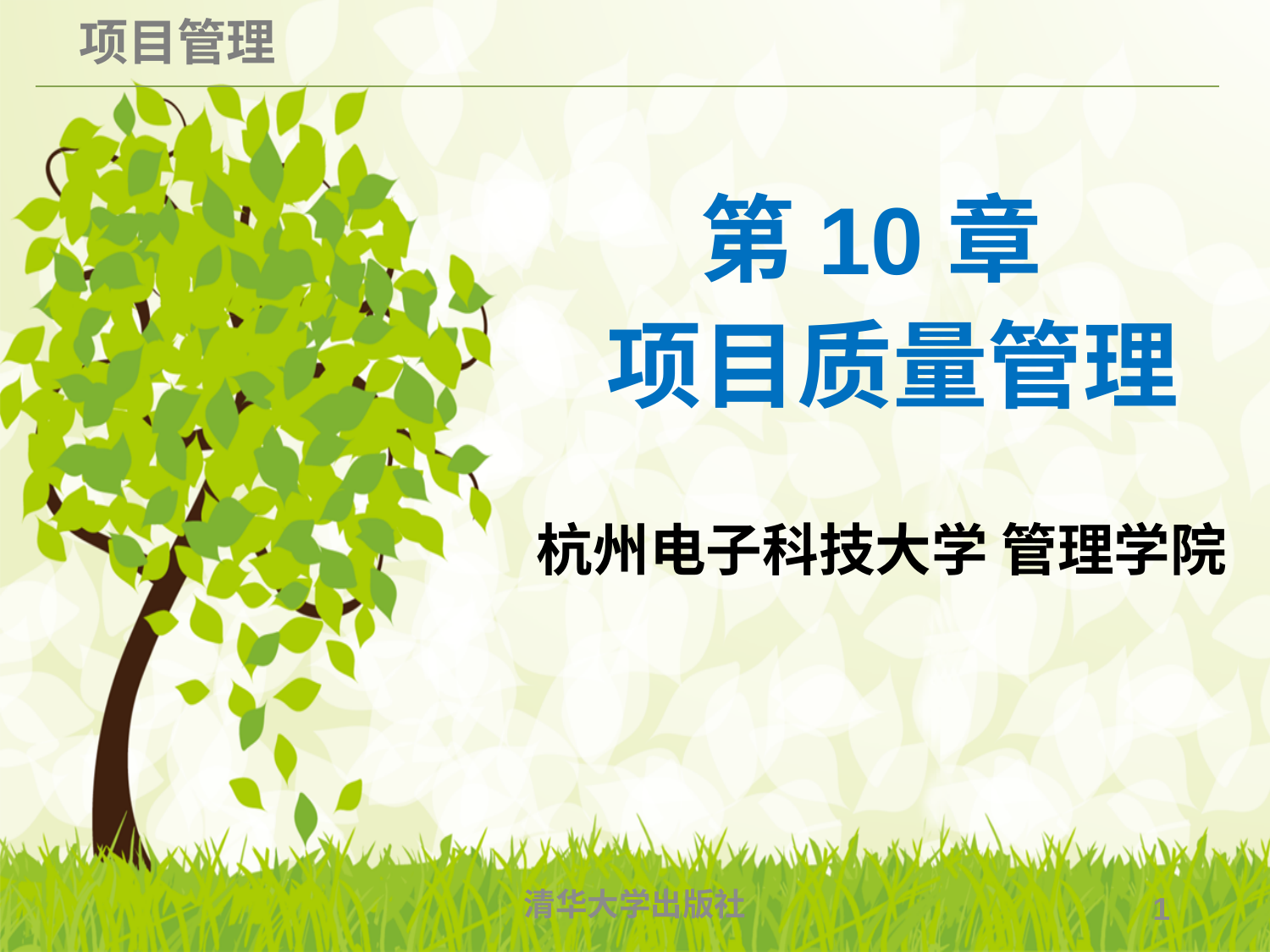

# 第10章 项目质量管理
杭州电子科技大学 管理学院

清华大学出版社
1